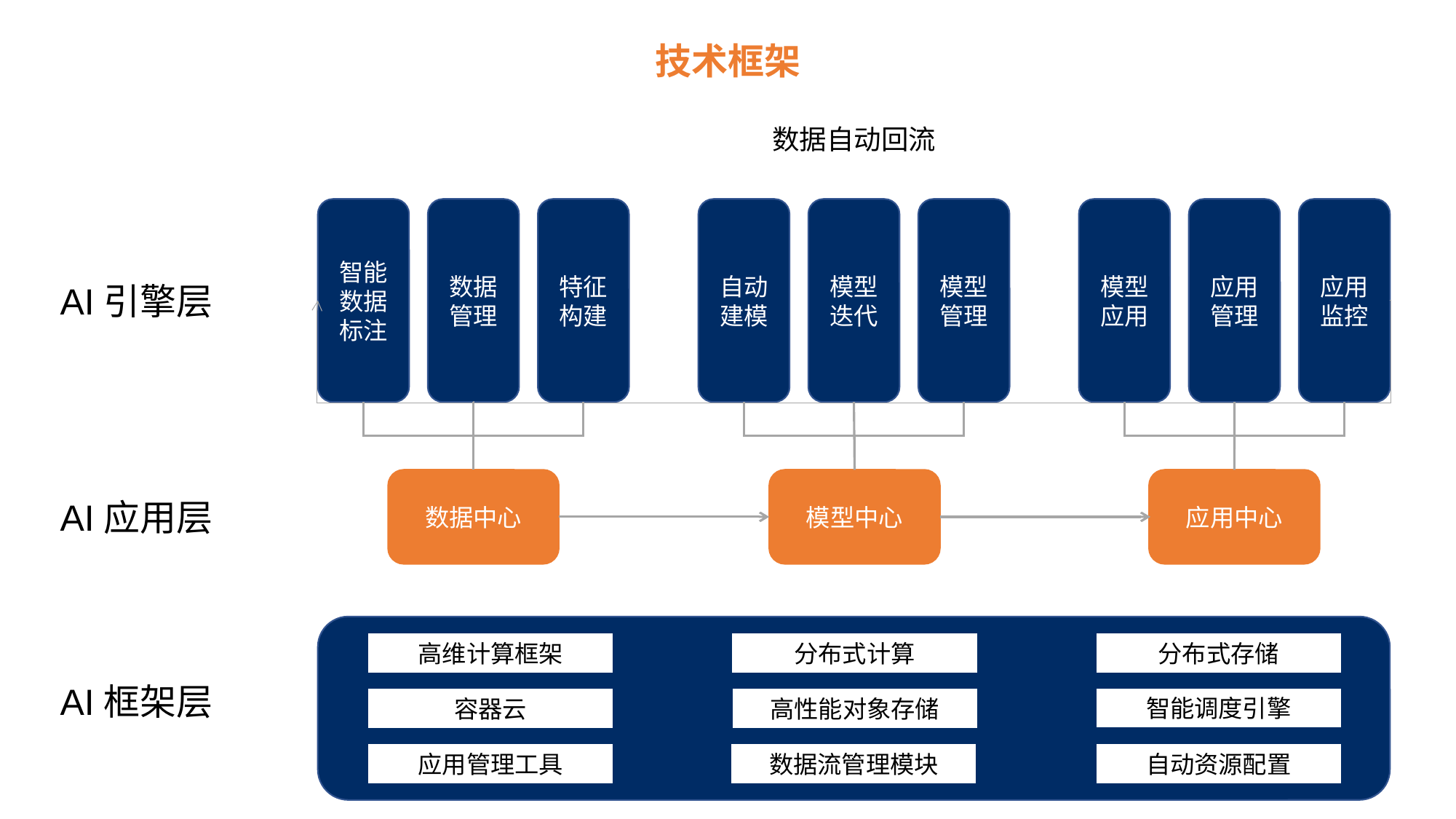

技术框架
数据自动回流
智能数据标注
数据
管理
特征构建
自动建模
模型迭代
模型管理
模型应用
应用管理
应用监控
AI引擎层
数据中心
模型中心
应用中心
AI应用层

高维计算框架
分布式计算
分布式存储
AI框架层
智能调度引擎
容器云
高性能对象存储
应用管理工具
数据流管理模块
自动资源配置